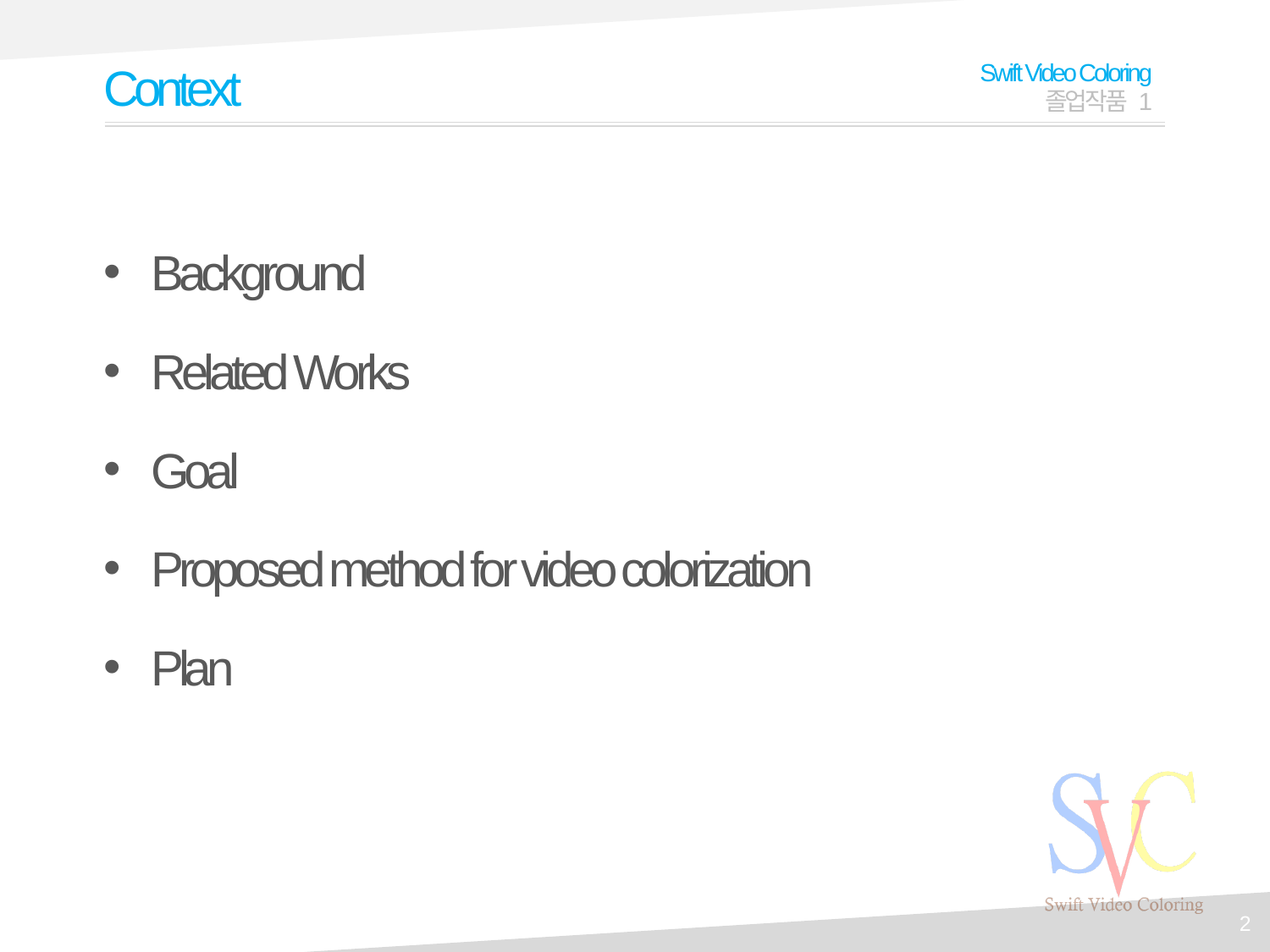

Context
Swift Video Coloring
졸업작품 1
Background
Related Works
Goal
Proposed method for video colorization
Plan

2